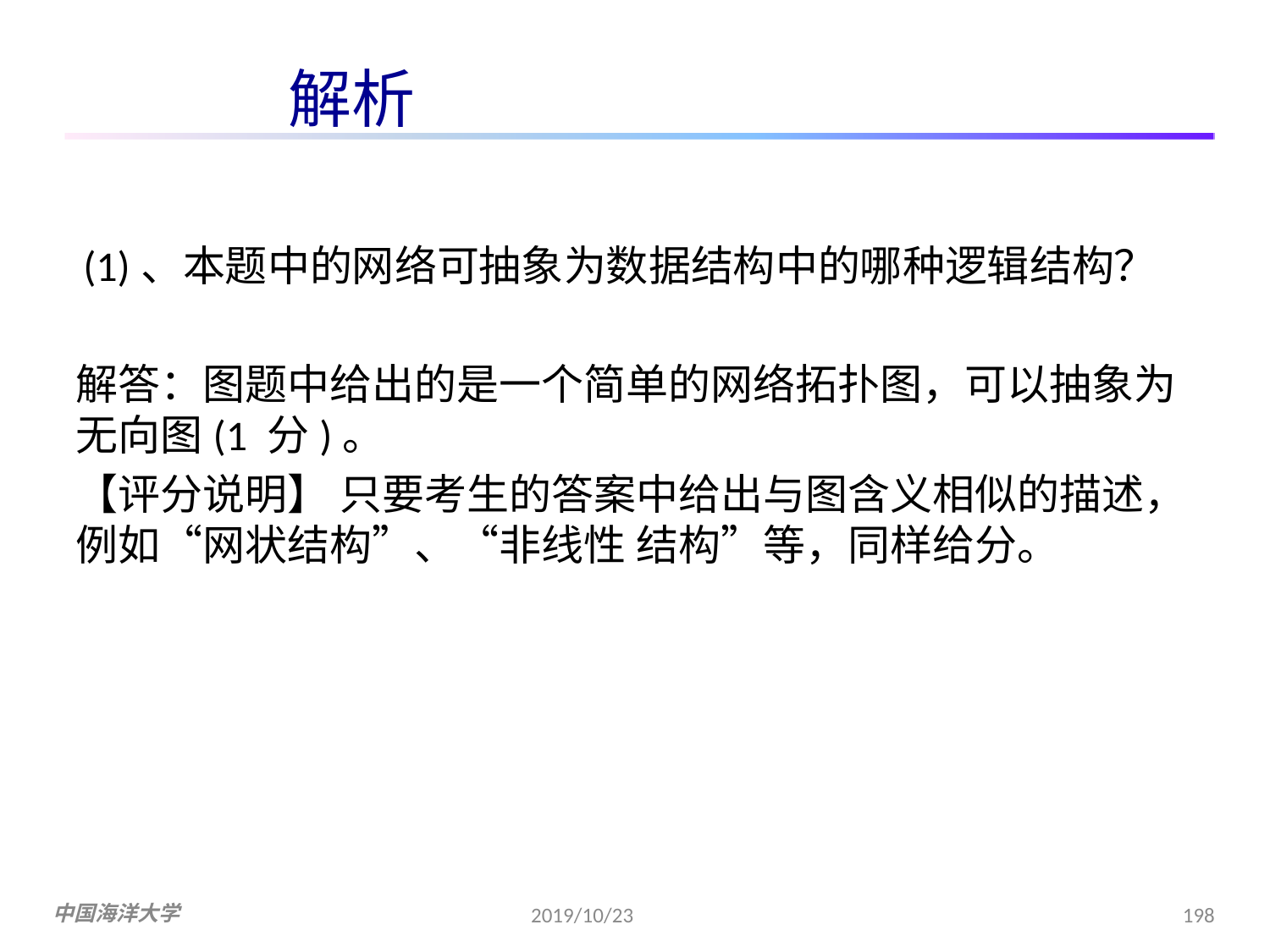

# 解析
 (1)、本题中的网络可抽象为数据结构中的哪种逻辑结构？

解答：图题中给出的是一个简单的网络拓扑图，可以抽象为无向图(1 分)。
【评分说明】 只要考生的答案中给出与图含义相似的描述，例如“网状结构”、“非线性 结构”等，同样给分。